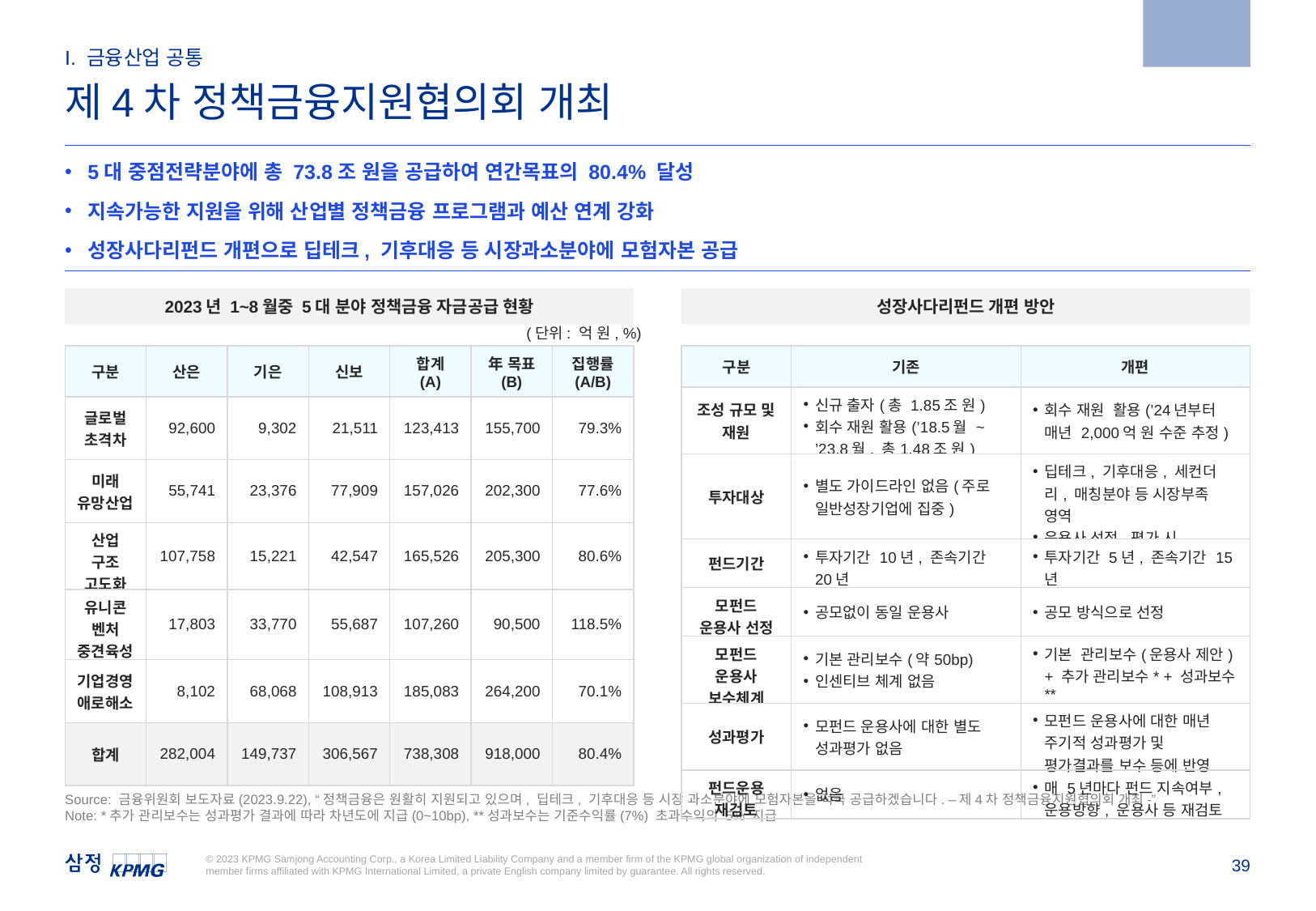

2023.9.22
I. 금융산업 공통
제4차 정책금융지원협의회 개최
5대 중점전략분야에 총 73.8조 원을 공급하여 연간목표의 80.4% 달성
지속가능한 지원을 위해 산업별 정책금융 프로그램과 예산 연계 강화
성장사다리펀드 개편으로 딥테크, 기후대응 등 시장과소분야에 모험자본 공급
2023년 1~8월중 5대 분야 정책금융 자금공급 현황
성장사다리펀드 개편 방안
(단위: 억 원, %)
| 구분 | 산은 | 기은 | 신보 | 합계 (A) | 年 목표 (B) | 집행률 (A/B) |
| --- | --- | --- | --- | --- | --- | --- |
| 글로벌 초격차 | 92,600 | 9,302 | 21,511 | 123,413 | 155,700 | 79.3% |
| 미래 유망산업 | 55,741 | 23,376 | 77,909 | 157,026 | 202,300 | 77.6% |
| 산업 구조 고도화 | 107,758 | 15,221 | 42,547 | 165,526 | 205,300 | 80.6% |
| 유니콘 벤처 중견육성 | 17,803 | 33,770 | 55,687 | 107,260 | 90,500 | 118.5% |
| 기업경영 애로해소 | 8,102 | 68,068 | 108,913 | 185,083 | 264,200 | 70.1% |
| 합계 | 282,004 | 149,737 | 306,567 | 738,308 | 918,000 | 80.4% |
| 구분 | 기존 | 개편 |
| --- | --- | --- |
| 조성 규모 및 재원 | 신규 출자(총 1.85조 원) 회수 재원 활용(’18.5월 ~ ’23.8월, 총1.48조 원) | 회수 재원 활용(’24년부터 매년 2,000억 원 수준 추정) |
| 투자대상 | 별도 가이드라인 없음(주로 일반성장기업에 집중) | 딥테크, 기후대응, 세컨더리, 매칭분야 등 시장부족 영역 운용사 선정·평가 시 투자대상을 평가요소로 반영 |
| 펀드기간 | 투자기간 10년, 존속기간 20년 | 투자기간 5년, 존속기간 15년 |
| 모펀드 운용사 선정 | 공모없이 동일 운용사 | 공모 방식으로 선정 |
| 모펀드 운용사 보수체계 | 기본 관리보수(약50bp) 인센티브 체계 없음 | 기본 관리보수(운용사 제안) + 추가 관리보수\* + 성과보수\*\* |
| 성과평가 | 모펀드 운용사에 대한 별도 성과평가 없음 | 모펀드 운용사에 대한 매년 주기적 성과평가 및 평가결과를 보수 등에 반영 |
| 펀드운용 재검토 | 없음 | 매 5년마다 펀드 지속여부, 운용방향, 운용사 등 재검토 |
Source: 금융위원회 보도자료(2023.9.22), “정책금융은 원활히 지원되고 있으며, 딥테크, 기후대응 등 시장 과소분야에 모험자본을 적극 공급하겠습니다. –제4차 정책금융지원협의회 개최-”
Note: *추가 관리보수는 성과평가 결과에 따라 차년도에 지급(0~10bp), **성과보수는 기준수익률(7%) 초과수익의 5% 지급